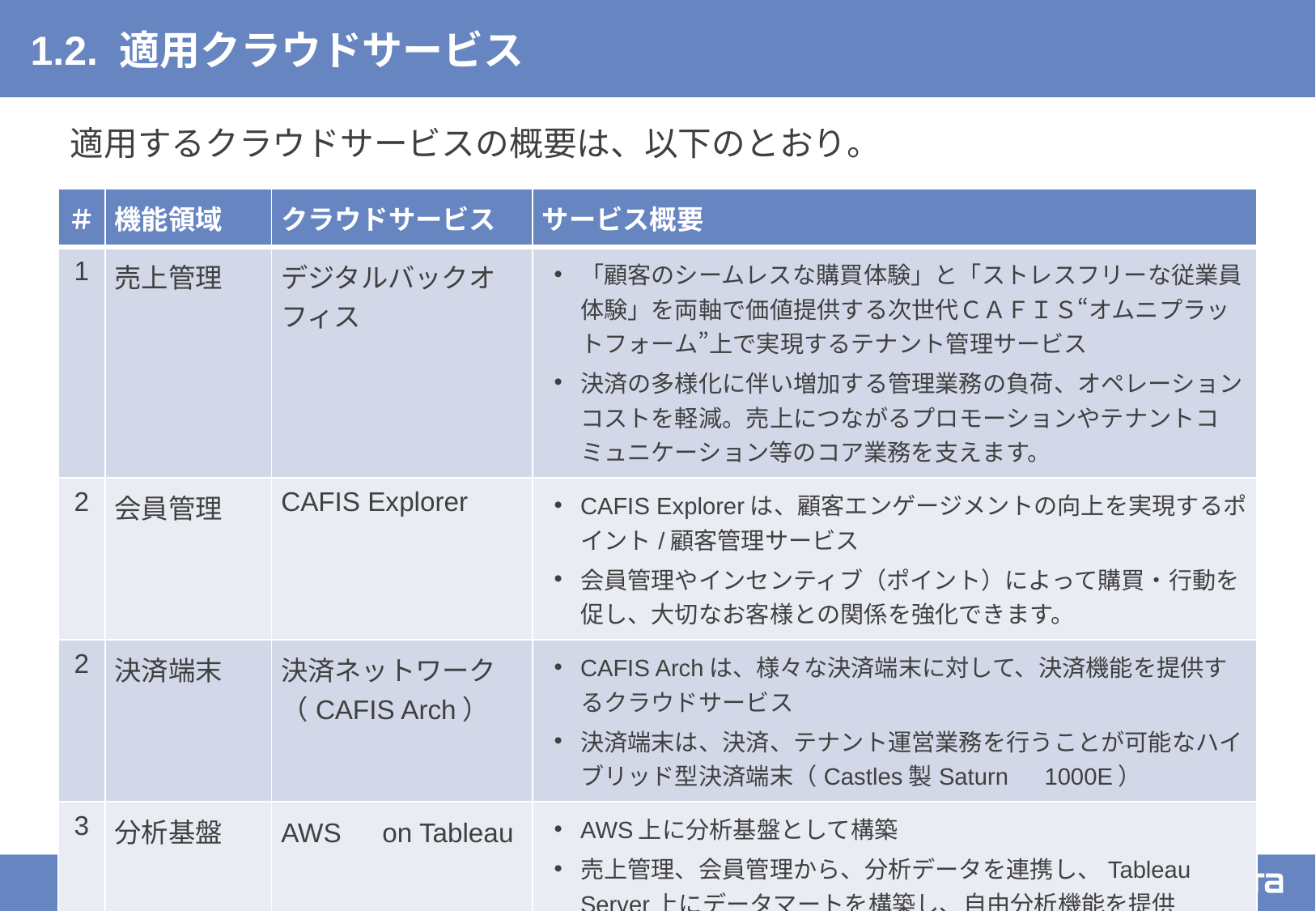

# 1.2. 適用クラウドサービス
適用するクラウドサービスの概要は、以下のとおり。
| ＃ | 機能領域 | クラウドサービス | サービス概要 |
| --- | --- | --- | --- |
| 1 | 売上管理 | デジタルバックオフィス | 「顧客のシームレスな購買体験」と「ストレスフリーな従業員体験」を両軸で価値提供する次世代ＣＡＦＩＳ“オムニプラットフォーム”上で実現するテナント管理サービス 決済の多様化に伴い増加する管理業務の負荷、オペレーションコストを軽減。売上につながるプロモーションやテナントコミュニケーション等のコア業務を支えます。 |
| 2 | 会員管理 | CAFIS Explorer | CAFIS Explorerは、顧客エンゲージメントの向上を実現するポイント/顧客管理サービス 会員管理やインセンティブ（ポイント）によって購買・行動を促し、大切なお客様との関係を強化できます。 |
| 2 | 決済端末 | 決済ネットワーク （CAFIS Arch） | CAFIS Archは、様々な決済端末に対して、決済機能を提供するクラウドサービス 決済端末は、決済、テナント運営業務を行うことが可能なハイブリッド型決済端末（Castles製Saturn　1000E） |
| 3 | 分析基盤 | AWS　on Tableau | AWS上に分析基盤として構築 売上管理、会員管理から、分析データを連携し、Tableau Server上にデータマートを構築し、自由分析機能を提供 |